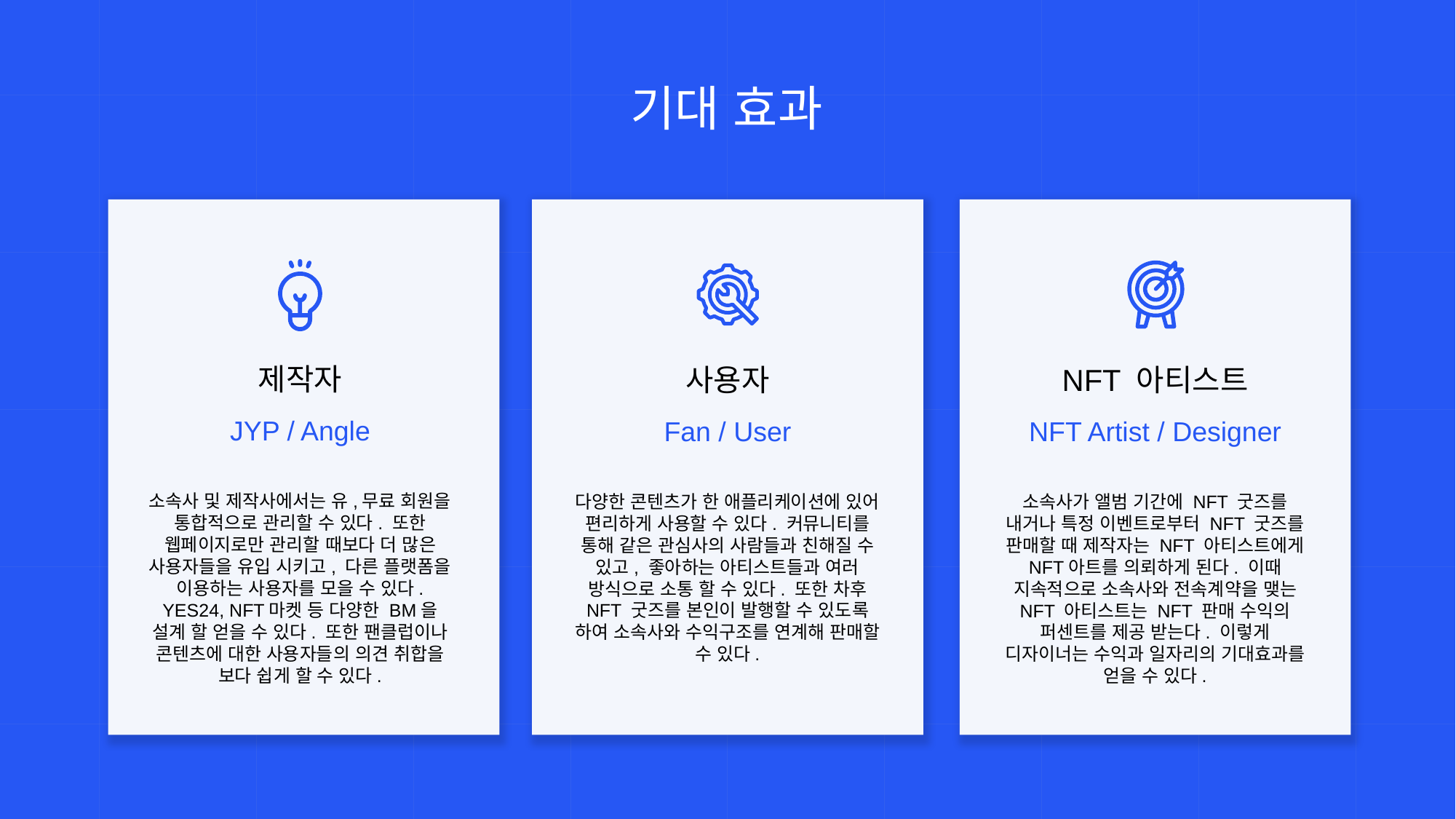

기대 효과

제작자
사용자
NFT 아티스트
JYP / Angle
Fan / User
NFT Artist / Designer
소속사 및 제작사에서는 유,무료 회원을 통합적으로 관리할 수 있다. 또한 웹페이지로만 관리할 때보다 더 많은 사용자들을 유입 시키고, 다른 플랫폼을 이용하는 사용자를 모을 수 있다. YES24, NFT마켓 등 다양한 BM을 설계 할 얻을 수 있다. 또한 팬클럽이나 콘텐츠에 대한 사용자들의 의견 취합을 보다 쉽게 할 수 있다.
소속사가 앨범 기간에 NFT 굿즈를 내거나 특정 이벤트로부터 NFT 굿즈를 판매할 때 제작자는 NFT 아티스트에게 NFT아트를 의뢰하게 된다. 이때 지속적으로 소속사와 전속계약을 맺는 NFT 아티스트는 NFT 판매 수익의 퍼센트를 제공 받는다. 이렇게 디자이너는 수익과 일자리의 기대효과를 얻을 수 있다.
다양한 콘텐츠가 한 애플리케이션에 있어 편리하게 사용할 수 있다. 커뮤니티를 통해 같은 관심사의 사람들과 친해질 수 있고, 좋아하는 아티스트들과 여러 방식으로 소통 할 수 있다. 또한 차후 NFT 굿즈를 본인이 발행할 수 있도록 하여 소속사와 수익구조를 연계해 판매할 수 있다.